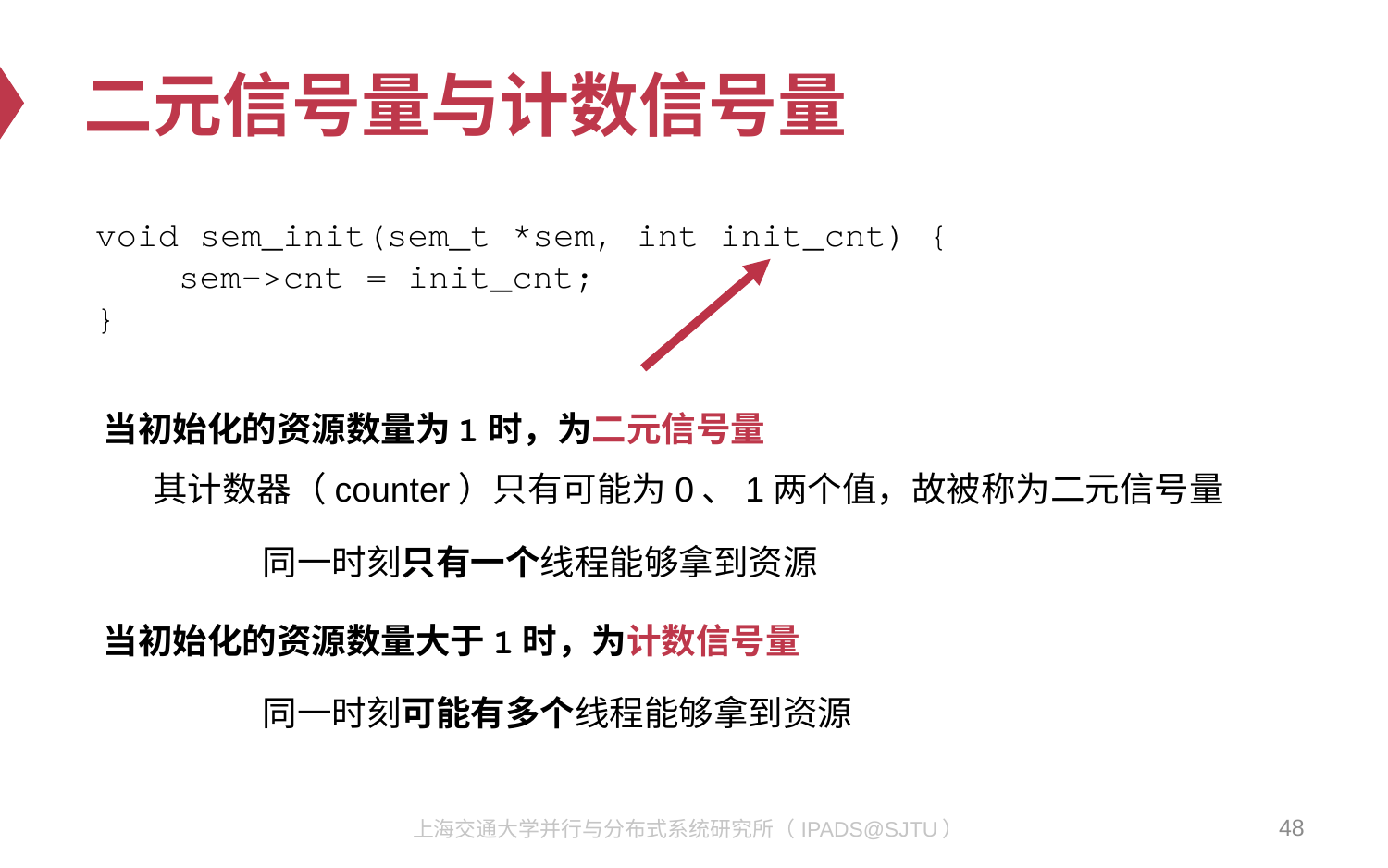

# 二元信号量与计数信号量

void sem_init(sem_t *sem, int init_cnt) {
    sem->cnt = init_cnt;
}
当初始化的资源数量为1时，为二元信号量
其计数器（counter）只有可能为0、1两个值，故被称为二元信号量
同一时刻只有一个线程能够拿到资源
当初始化的资源数量大于1时，为计数信号量
同一时刻可能有多个线程能够拿到资源
48
上海交通大学并行与分布式系统研究所（IPADS@SJTU）